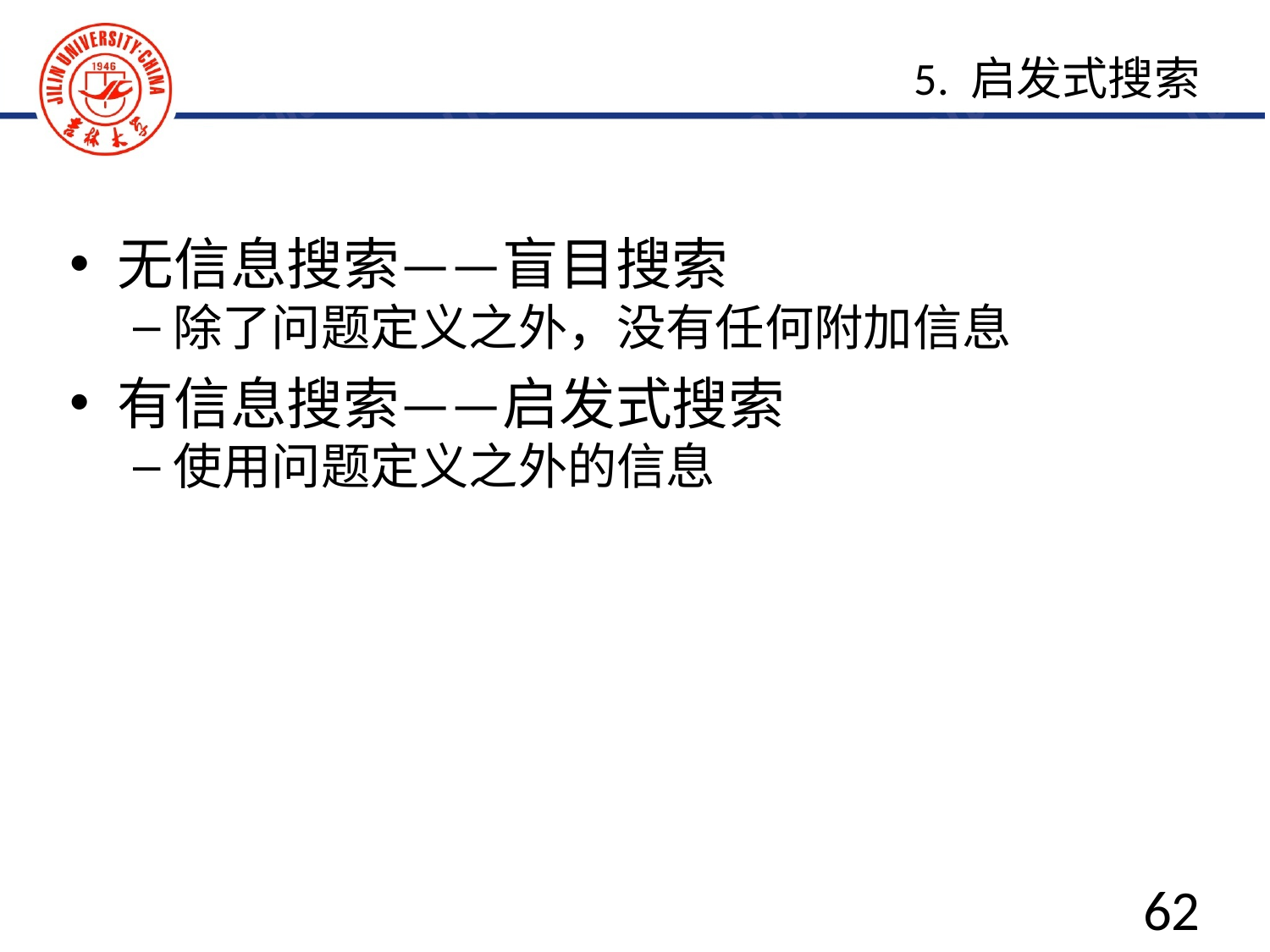

5. 启发式搜索
无信息搜索——盲目搜索
除了问题定义之外，没有任何附加信息
有信息搜索——启发式搜索
使用问题定义之外的信息
62